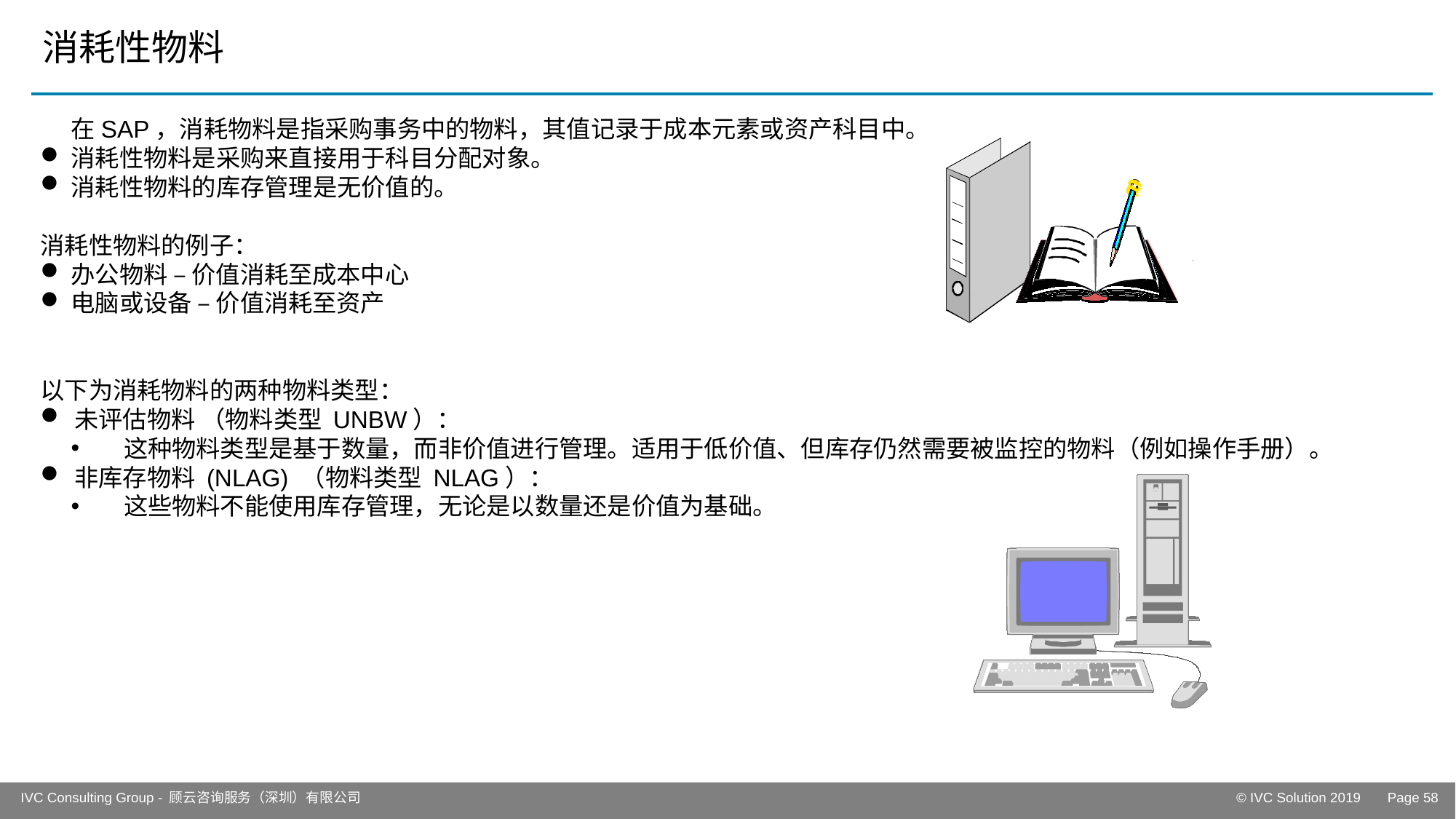

# 消耗性物料
在SAP，消耗物料是指采购事务中的物料，其值记录于成本元素或资产科目中。
消耗性物料是采购来直接用于科目分配对象。
消耗性物料的库存管理是无价值的。

消耗性物料的例子：
办公物料 – 价值消耗至成本中心
电脑或设备 – 价值消耗至资产

以下为消耗物料的两种物料类型：
未评估物料 （物料类型 UNBW）：
       这种物料类型是基于数量，而非价值进行管理。适用于低价值、但库存仍然需要被监控的物料（例如操作手册）。
非库存物料 (NLAG) （物料类型 NLAG）：
       这些物料不能使用库存管理，无论是以数量还是价值为基础。